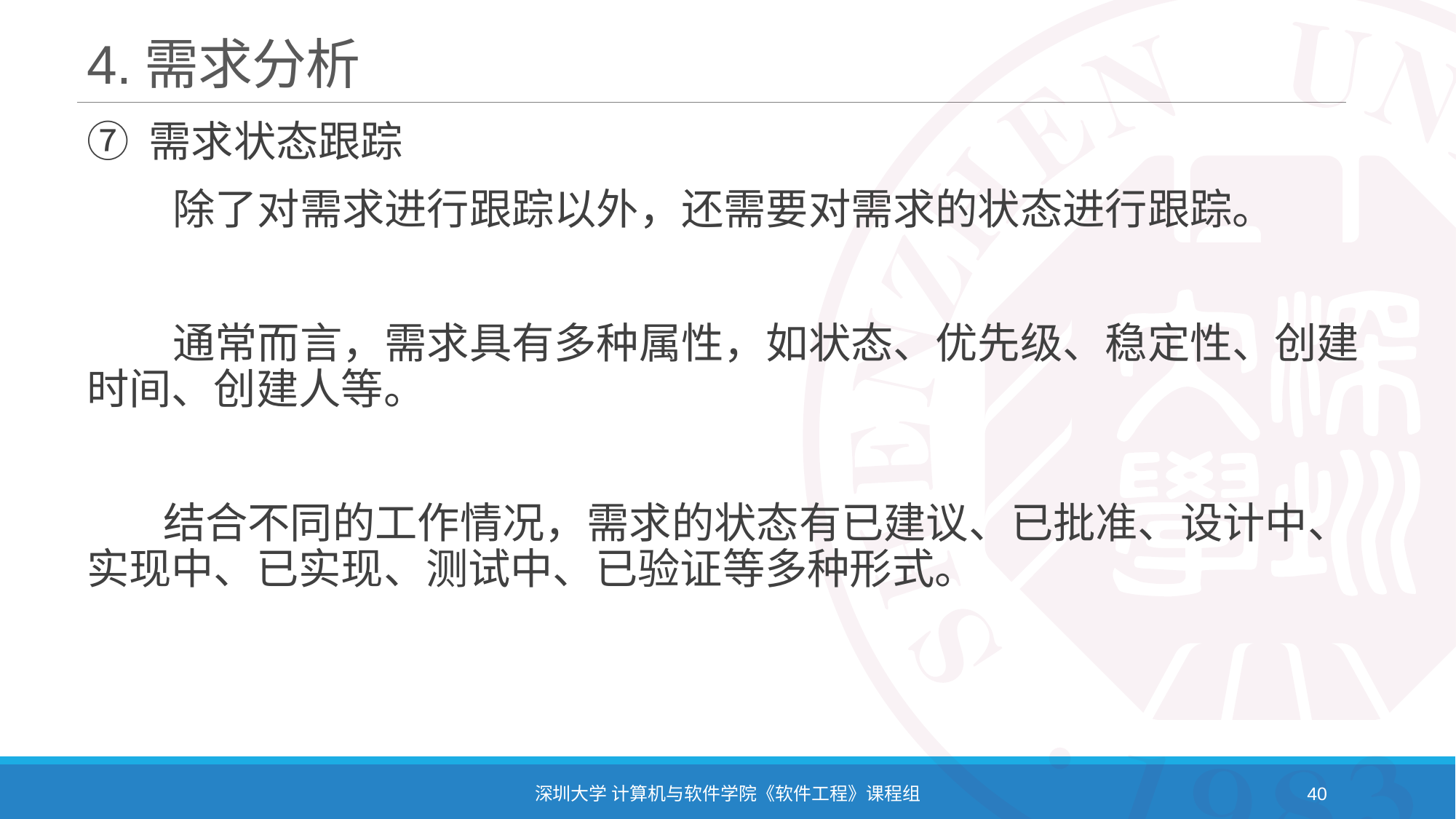

# 4.需求分析
⑦ 需求状态跟踪
        除了对需求进行跟踪以外，还需要对需求的状态进行跟踪。

        通常而言，需求具有多种属性，如状态、优先级、稳定性、创建时间、创建人等。

       结合不同的工作情况，需求的状态有已建议、已批准、设计中、实现中、已实现、测试中、已验证等多种形式。

深圳大学 计算机与软件学院《软件工程》课程组
40